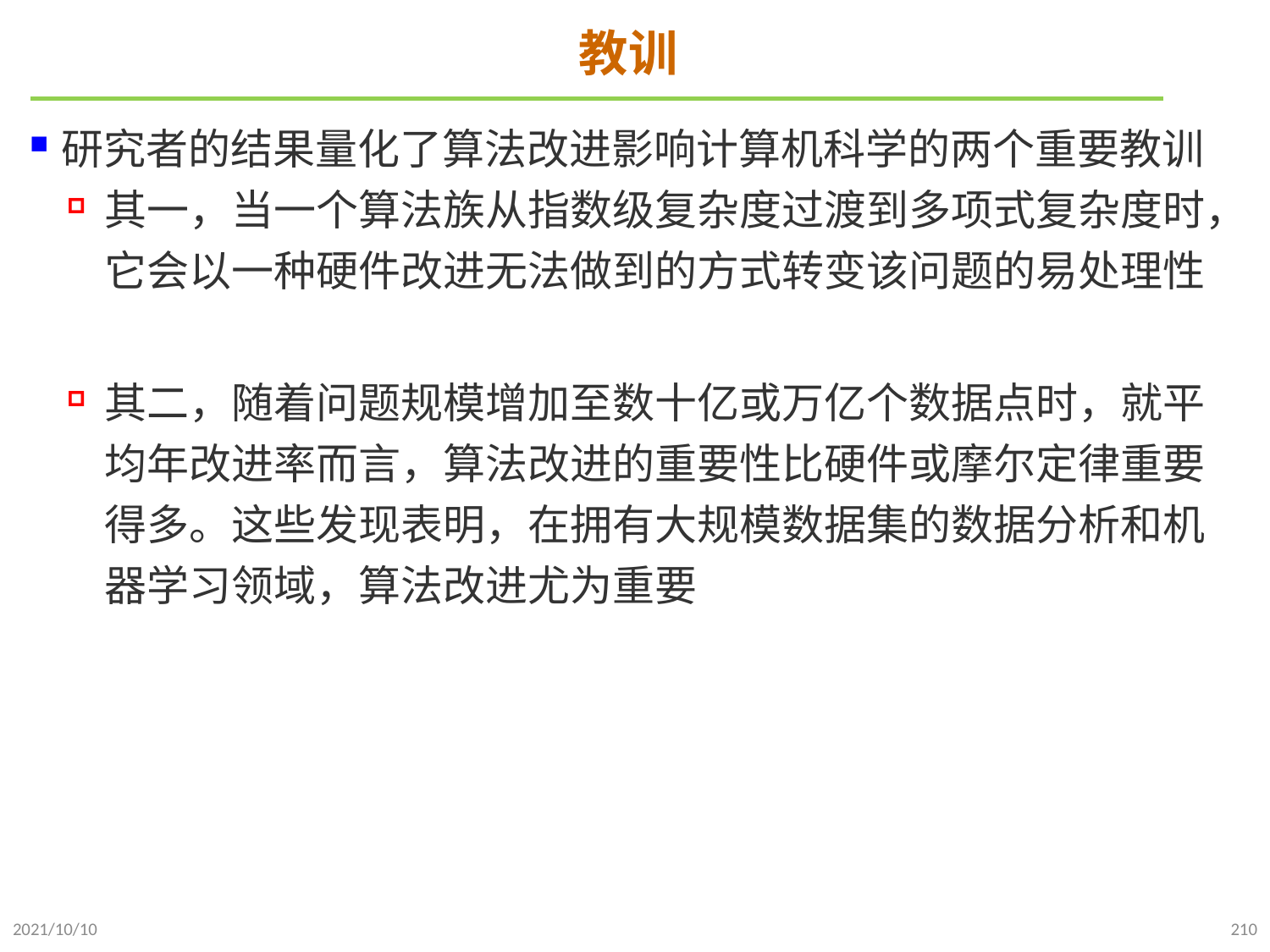

# 教训
研究者的结果量化了算法改进影响计算机科学的两个重要教训
其一，当一个算法族从指数级复杂度过渡到多项式复杂度时，它会以一种硬件改进无法做到的方式转变该问题的易处理性

其二，随着问题规模增加至数十亿或万亿个数据点时，就平均年改进率而言，算法改进的重要性比硬件或摩尔定律重要得多。这些发现表明，在拥有大规模数据集的数据分析和机器学习领域，算法改进尤为重要

2021/10/10
210